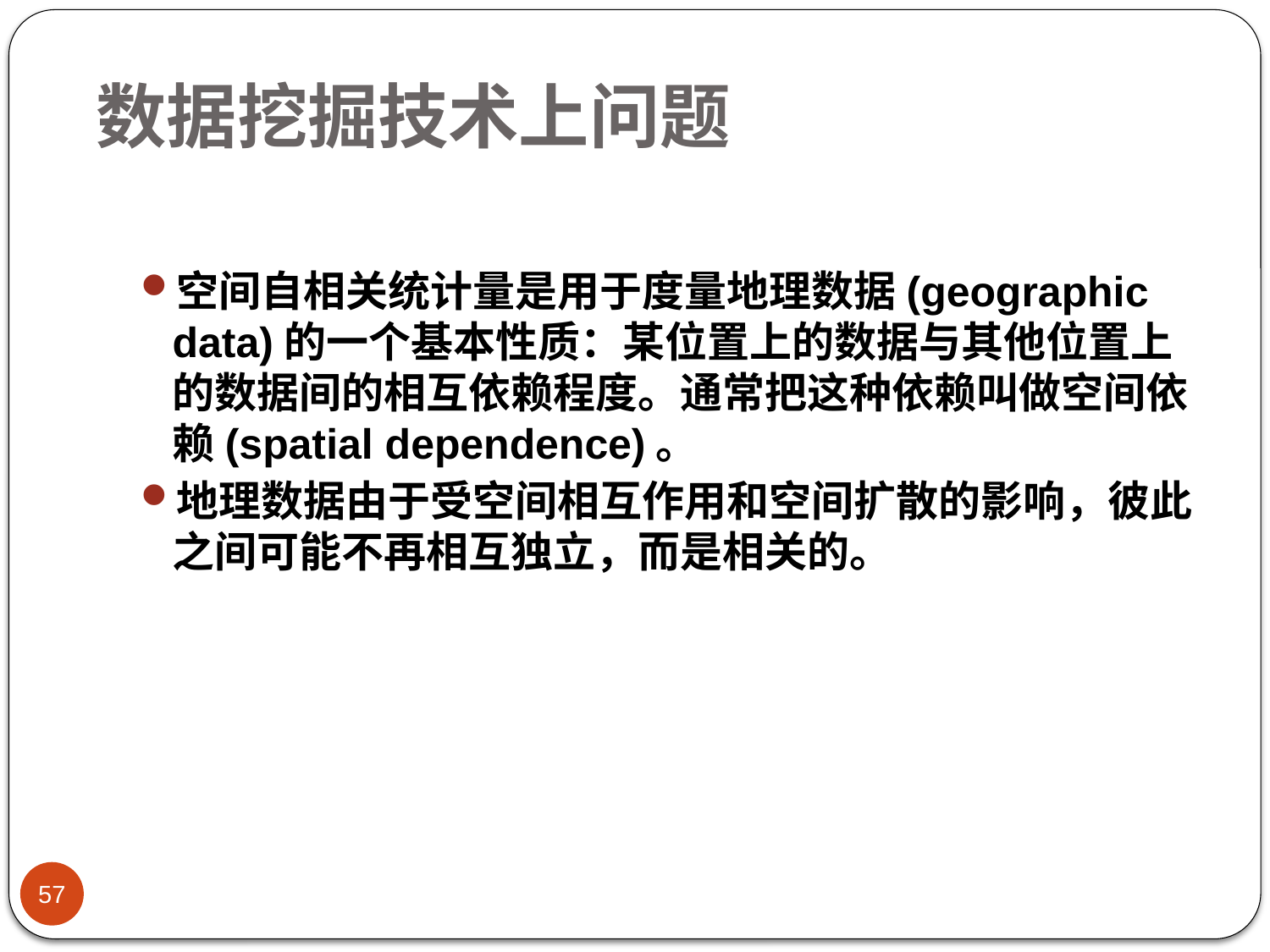

# 数据挖掘技术上问题

空间自相关统计量是用于度量地理数据(geographic data)的一个基本性质：某位置上的数据与其他位置上的数据间的相互依赖程度。通常把这种依赖叫做空间依赖(spatial dependence)。
地理数据由于受空间相互作用和空间扩散的影响，彼此之间可能不再相互独立，而是相关的。
57